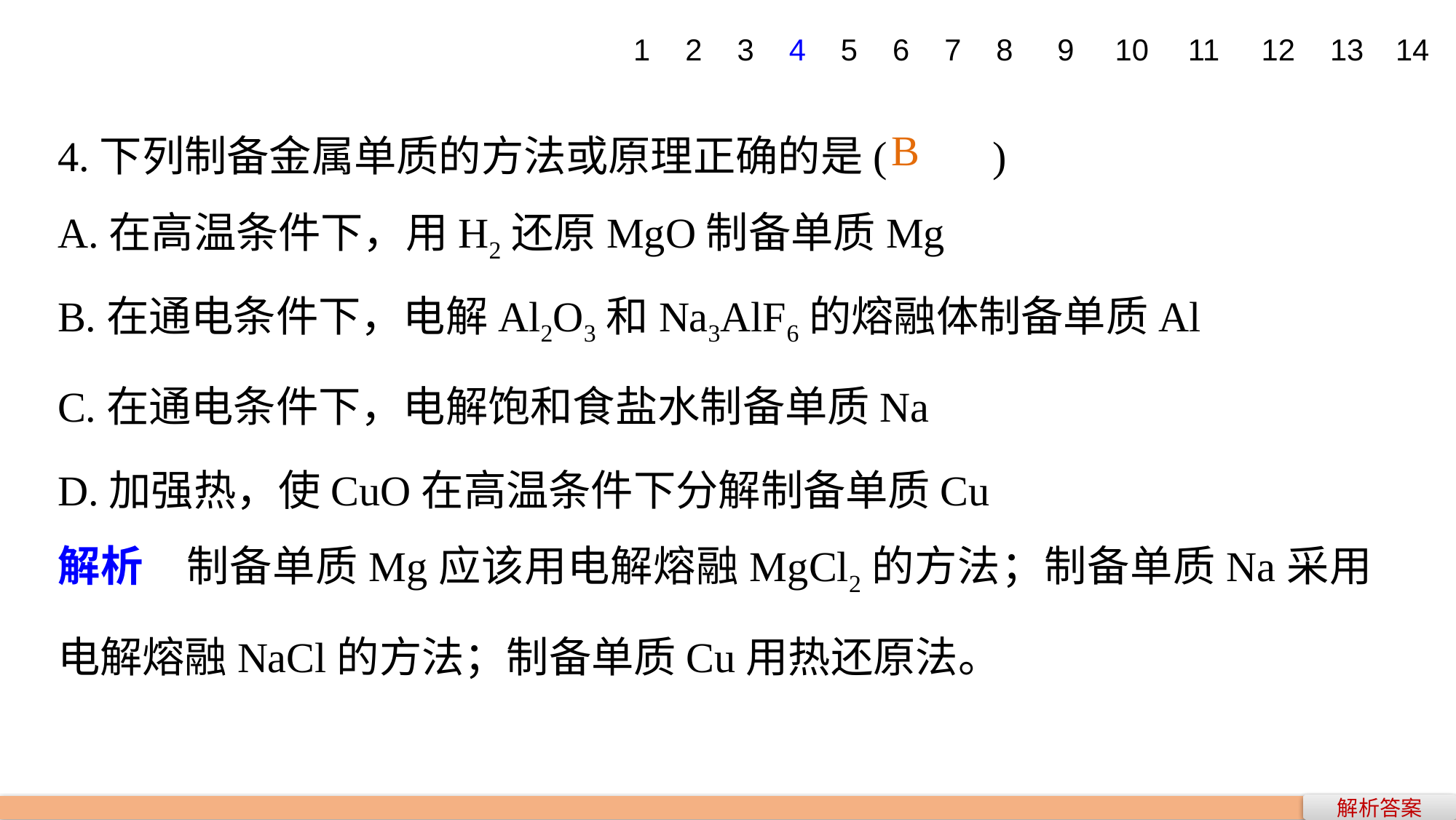

1
2
3
4
5
6
7
8
9
10
11
12
13
14
4.下列制备金属单质的方法或原理正确的是(　　)
A.在高温条件下，用H2还原MgO制备单质Mg
B.在通电条件下，电解Al2O3和Na3AlF6的熔融体制备单质Al
C.在通电条件下，电解饱和食盐水制备单质Na
D.加强热，使CuO在高温条件下分解制备单质Cu
解析　制备单质Mg应该用电解熔融MgCl2的方法；制备单质Na采用电解熔融NaCl的方法；制备单质Cu用热还原法。
B
解析答案